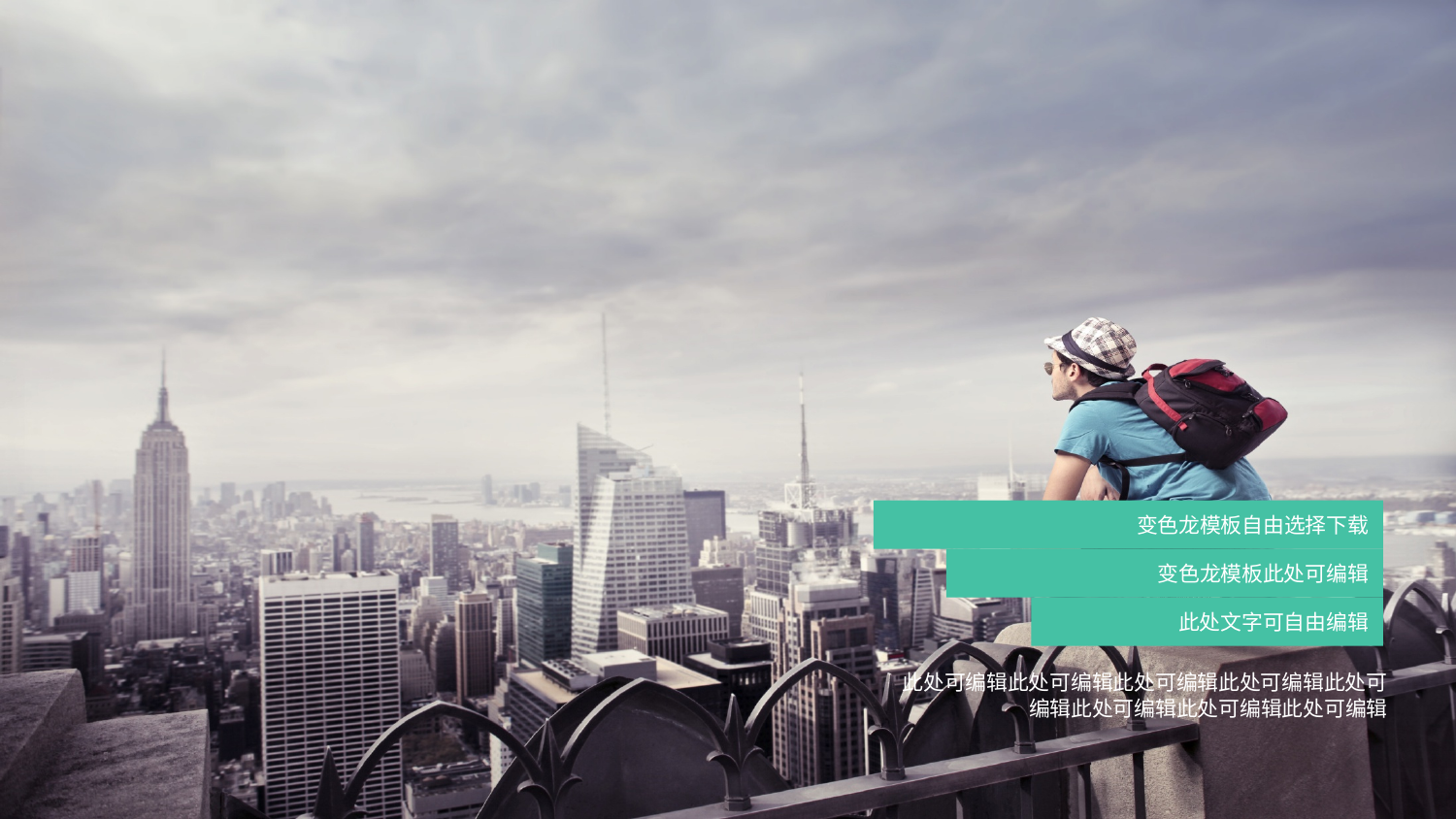

变色龙模板自由选择下载
变色龙模板此处可编辑
此处文字可自由编辑
此处可编辑此处可编辑此处可编辑此处可编辑此处可编辑此处可编辑此处可编辑此处可编辑